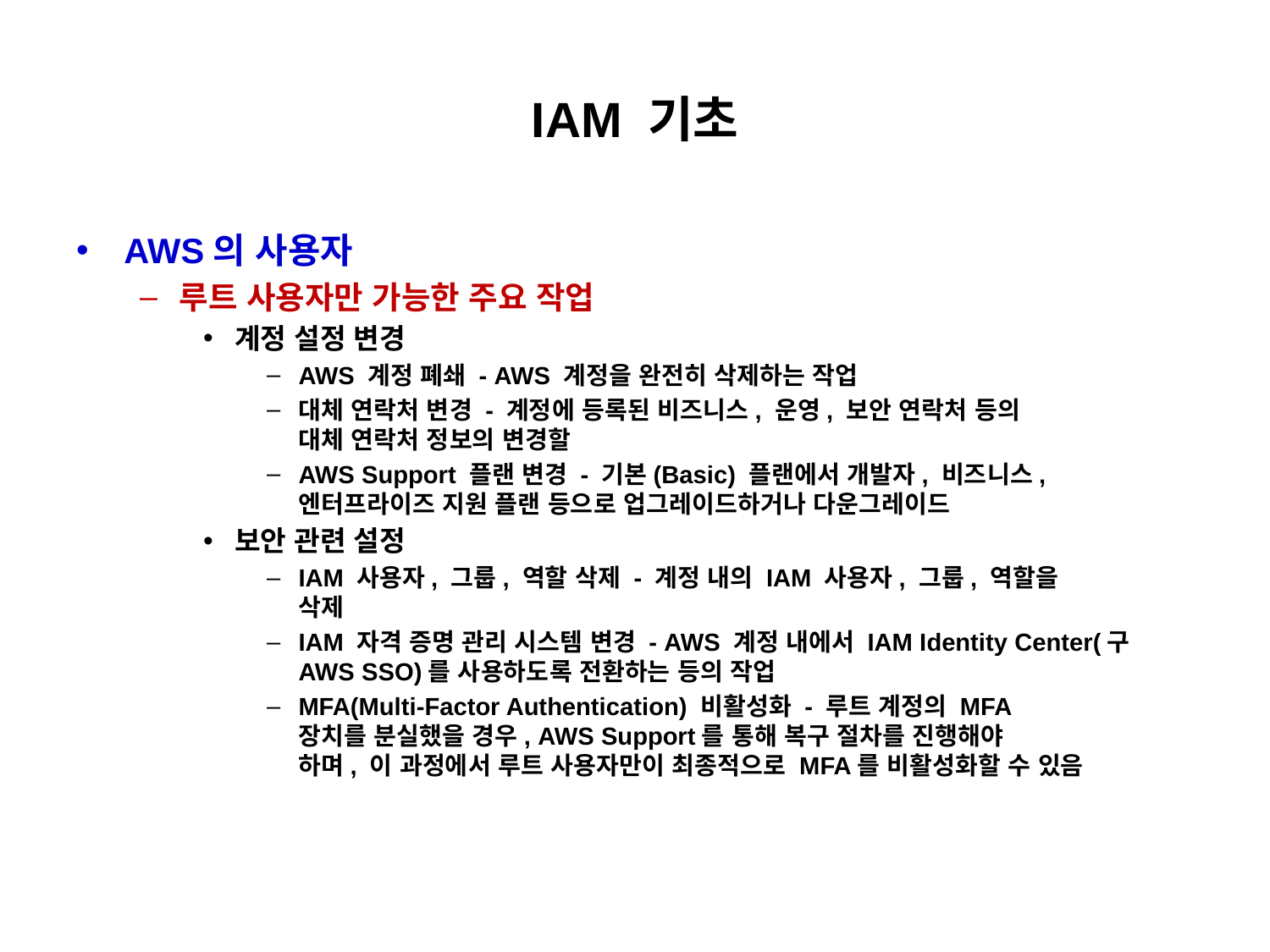

# IAM 기초
AWS의 사용자
루트 사용자만 가능한 주요 작업
계정 설정 변경
AWS 계정 폐쇄 - AWS 계정을 완전히 삭제하는 작업
대체 연락처 변경 - 계정에 등록된 비즈니스, 운영, 보안 연락처 등의
대체 연락처 정보의 변경할
AWS Support 플랜 변경 - 기본(Basic) 플랜에서 개발자, 비즈니스,
엔터프라이즈 지원 플랜 등으로 업그레이드하거나 다운그레이드
보안 관련 설정
IAM 사용자, 그룹, 역할 삭제 - 계정 내의 IAM 사용자, 그룹, 역할을
삭제
IAM 자격 증명 관리 시스템 변경 - AWS 계정 내에서 IAM Identity Center(구 AWS SSO)를 사용하도록 전환하는 등의 작업
MFA(Multi-Factor Authentication) 비활성화 - 루트 계정의 MFA
장치를 분실했을 경우, AWS Support를 통해 복구 절차를 진행해야
하며, 이 과정에서 루트 사용자만이 최종적으로 MFA를 비활성화할 수 있음